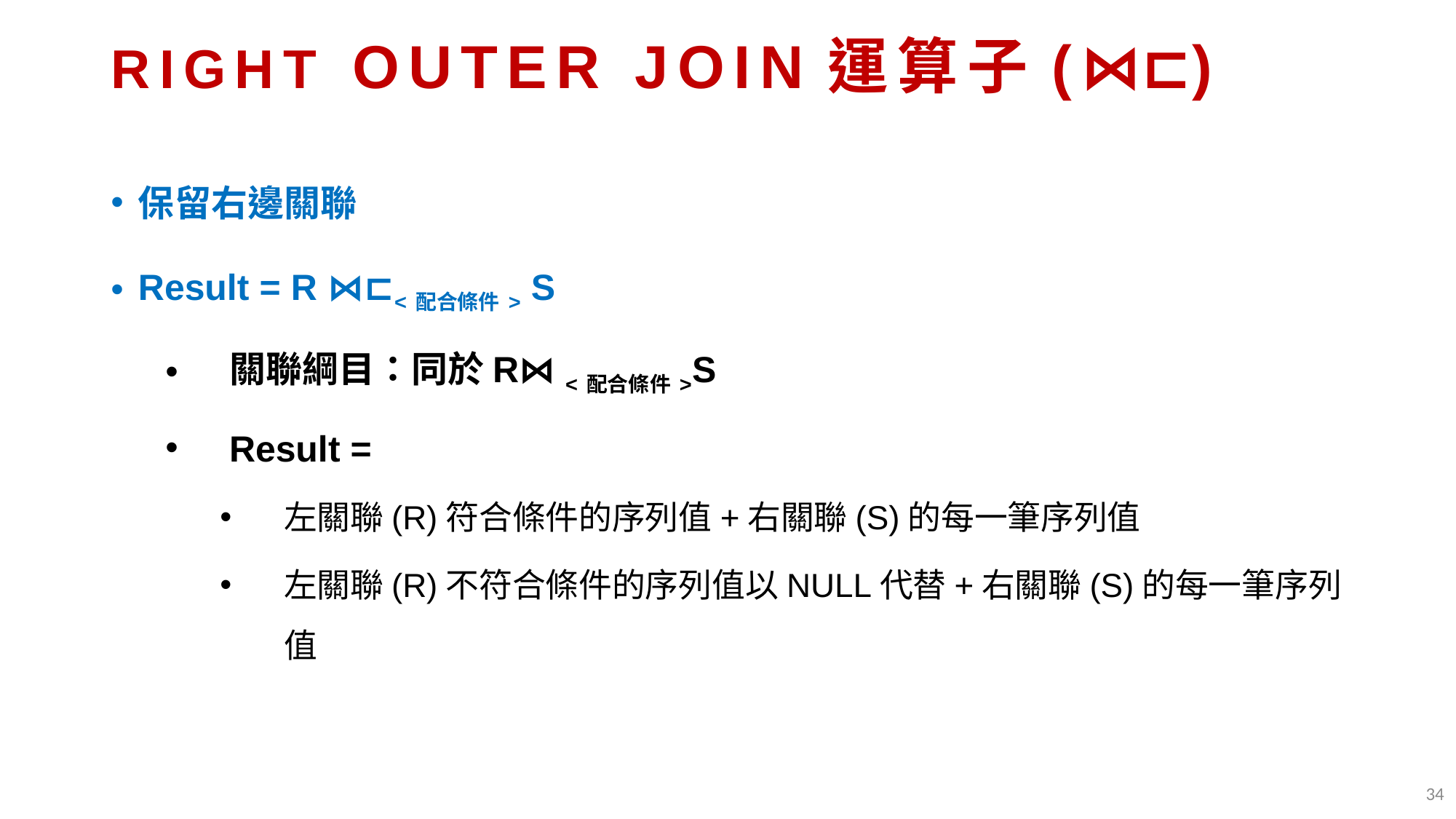

# RIGHT OUTER JOIN運算子(⋈⊏)
保留右邊關聯
Result = R ⋈⊏<配合條件> S
關聯綱目：同於R⋈ <配合條件>S
Result =
左關聯(R)符合條件的序列值+右關聯(S)的每一筆序列值
左關聯(R)不符合條件的序列值以NULL代替+右關聯(S)的每一筆序列值

34